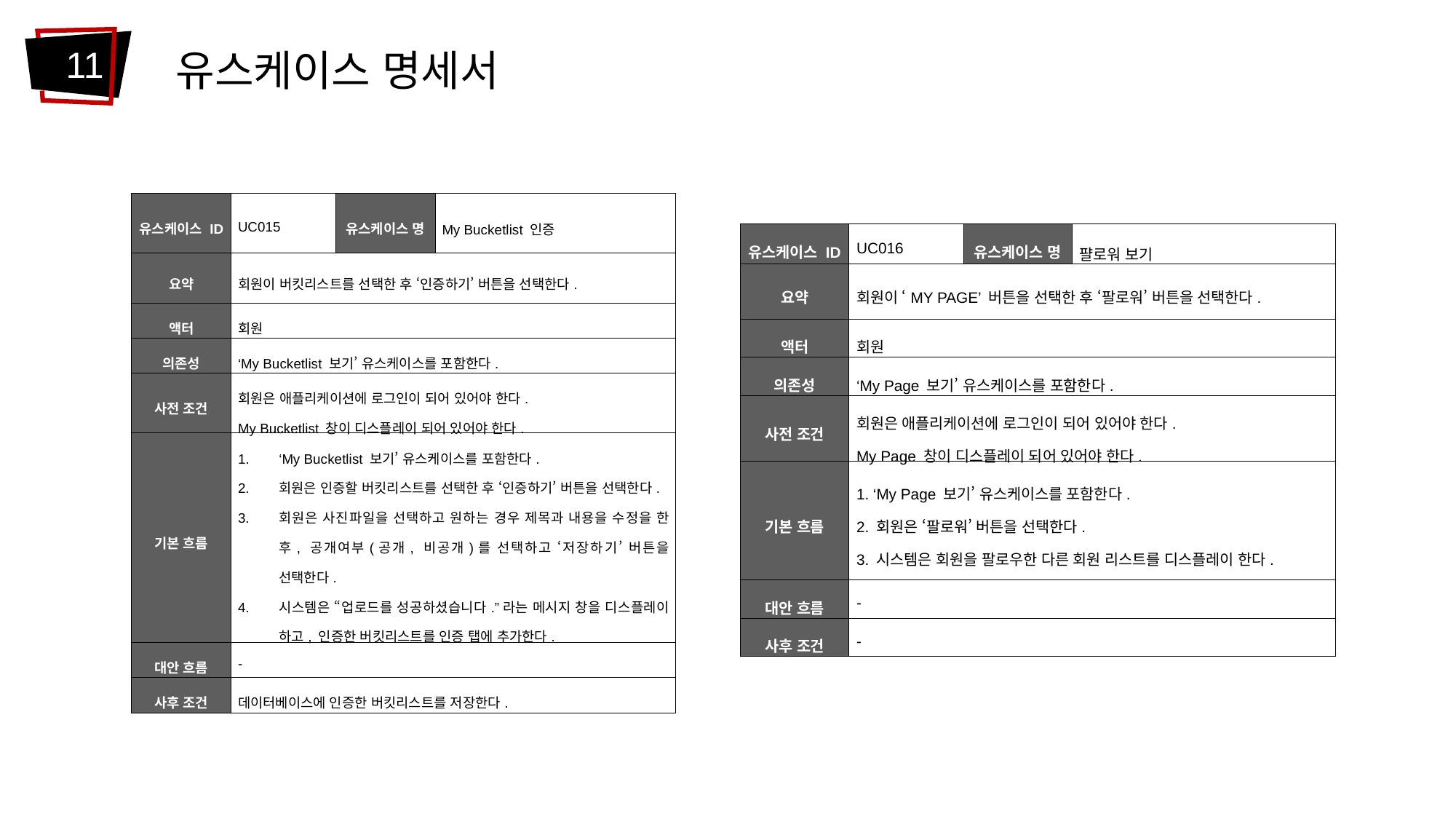

11
유스케이스 명세서
| 유스케이스 ID | UC015 | 유스케이스 명 | My Bucketlist 인증 |
| --- | --- | --- | --- |
| 요약 | 회원이 버킷리스트를 선택한 후 ‘인증하기’ 버튼을 선택한다. |  |  |
| 액터 | 회원 |  |  |
| 의존성 | ‘My Bucketlist 보기’ 유스케이스를 포함한다. |  |  |
| 사전 조건 | 회원은 애플리케이션에 로그인이 되어 있어야 한다. My Bucketlist 창이 디스플레이 되어 있어야 한다. |  |  |
| 기본 흐름 | ‘My Bucketlist 보기’ 유스케이스를 포함한다. 회원은 인증할 버킷리스트를 선택한 후 ‘인증하기’ 버튼을 선택한다. 회원은 사진파일을 선택하고 원하는 경우 제목과 내용을 수정을 한 후, 공개여부(공개, 비공개)를 선택하고 ‘저장하기’ 버튼을 선택한다. 시스템은 “업로드를 성공하셨습니다.”라는 메시지 창을 디스플레이 하고, 인증한 버킷리스트를 인증 탭에 추가한다. |  |  |
| 대안 흐름 | - |  |  |
| 사후 조건 | 데이터베이스에 인증한 버킷리스트를 저장한다. |  |  |
| 유스케이스 ID | UC016 | 유스케이스 명 | 퍌로워 보기 |
| --- | --- | --- | --- |
| 요약 | 회원이 ‘MY PAGE’ 버튼을 선택한 후 ‘팔로워’ 버튼을 선택한다. |  |  |
| 액터 | 회원 |  |  |
| 의존성 | ‘My Page 보기’ 유스케이스를 포함한다. |  |  |
| 사전 조건 | 회원은 애플리케이션에 로그인이 되어 있어야 한다. My Page 창이 디스플레이 되어 있어야 한다. |  |  |
| 기본 흐름 | 1. ‘My Page 보기’ 유스케이스를 포함한다. 2. 회원은 ‘팔로워’ 버튼을 선택한다. 3. 시스템은 회원을 팔로우한 다른 회원 리스트를 디스플레이 한다. |  |  |
| 대안 흐름 | - |  |  |
| 사후 조건 | - |  |  |